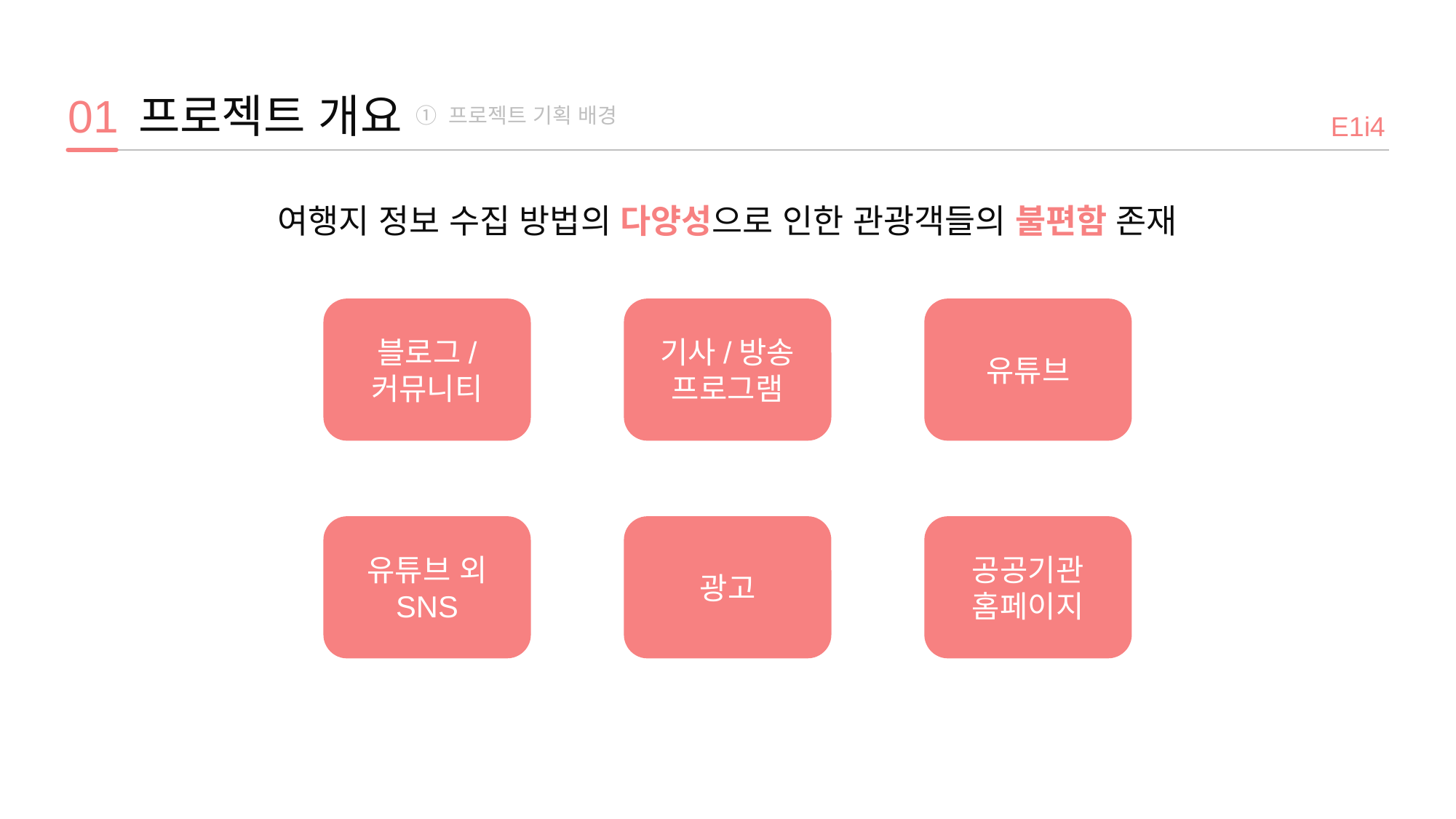

프로젝트 개요
01
① 프로젝트 기획 배경
E1i4
여행지 정보 수집 방법의 다양성으로 인한 관광객들의 불편함 존재
블로그/
커뮤니티
기사/방송 프로그램
유튜브
유튜브 외 SNS
광고
공공기관 홈페이지